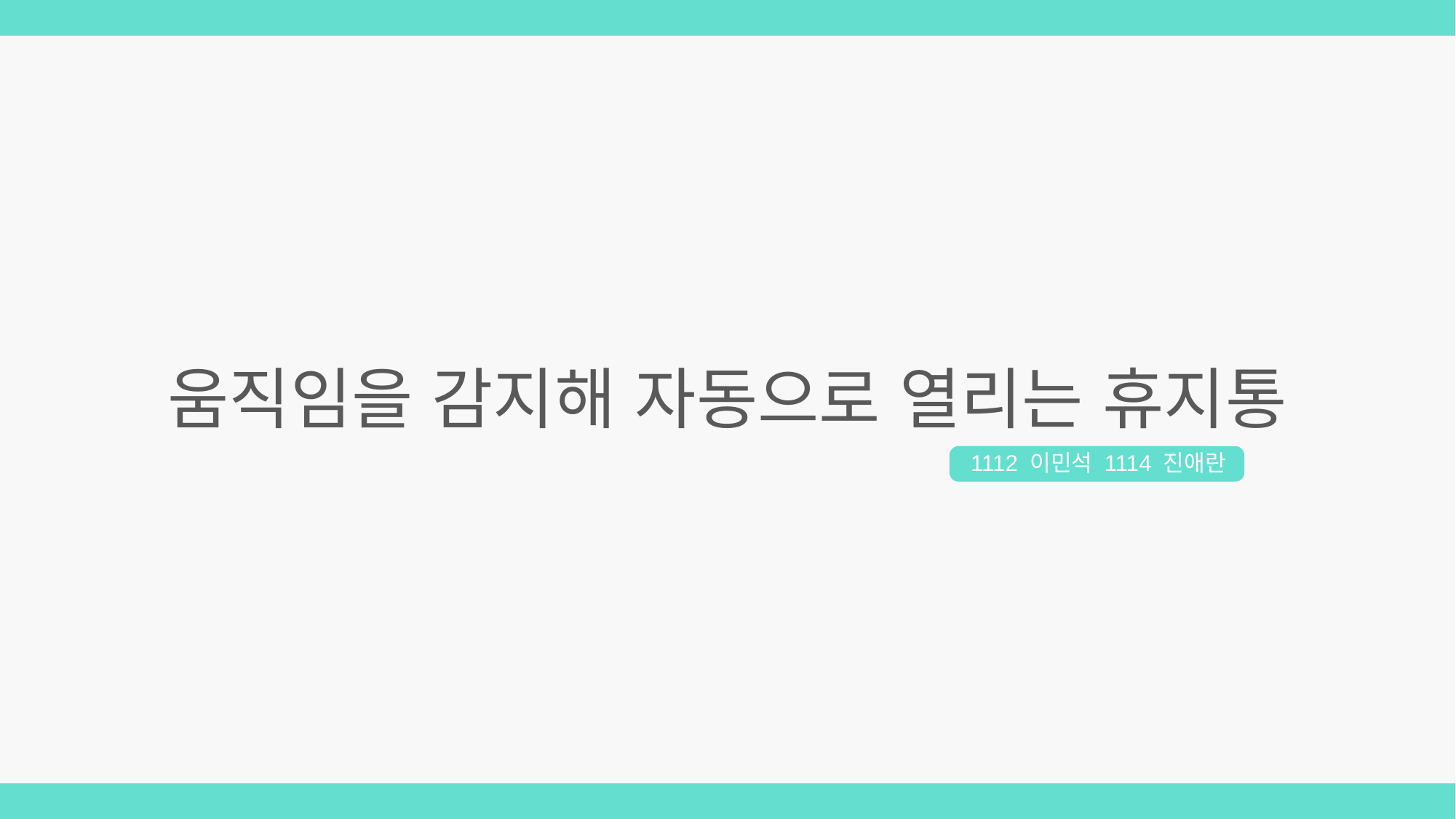

움직임을 감지해 자동으로 열리는 휴지통
1112 이민석 1114 진애란